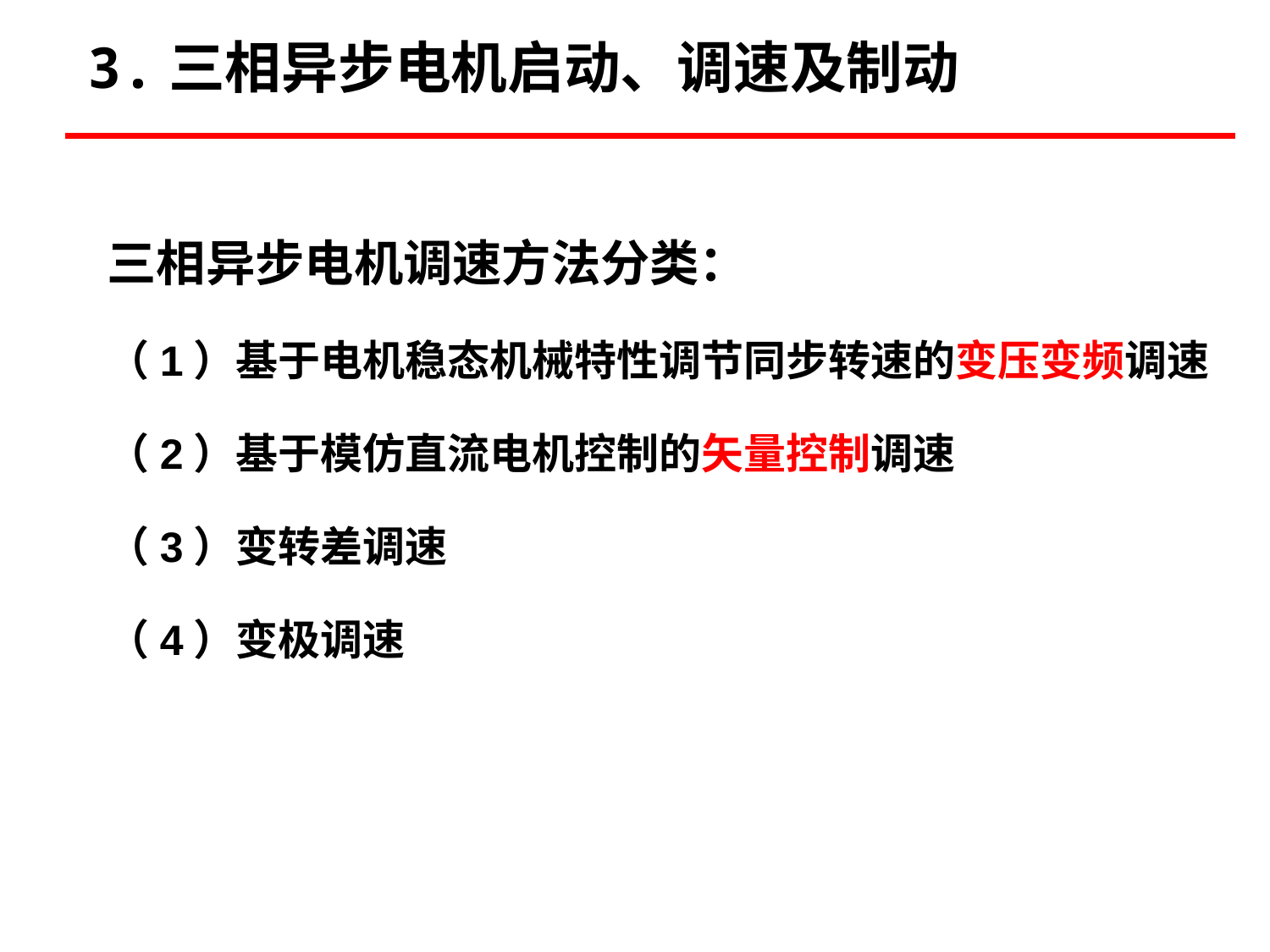

3.三相异步电机启动、调速及制动
三相异步电机调速方法分类：
（1）基于电机稳态机械特性调节同步转速的变压变频调速
（2）基于模仿直流电机控制的矢量控制调速
（3）变转差调速
（4）变极调速